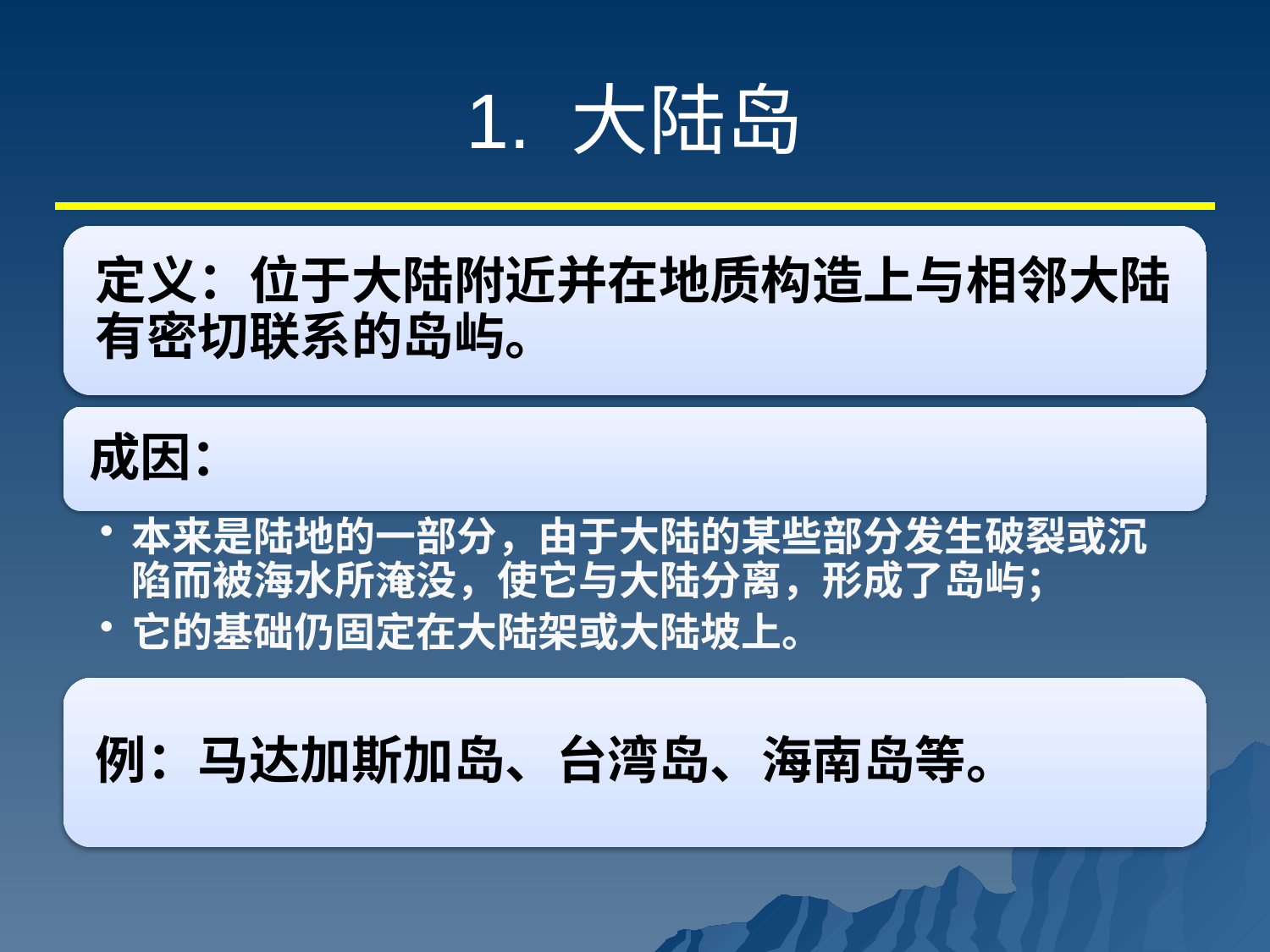

# 1. 大陆岛
定义：位于大陆附近并在地质构造上与相邻大陆有密切联系的岛屿。
成因：
本来是陆地的一部分，由于大陆的某些部分发生破裂或沉陷而被海水所淹没，使它与大陆分离，形成了岛屿；
它的基础仍固定在大陆架或大陆坡上。
例：马达加斯加岛、台湾岛、海南岛等。